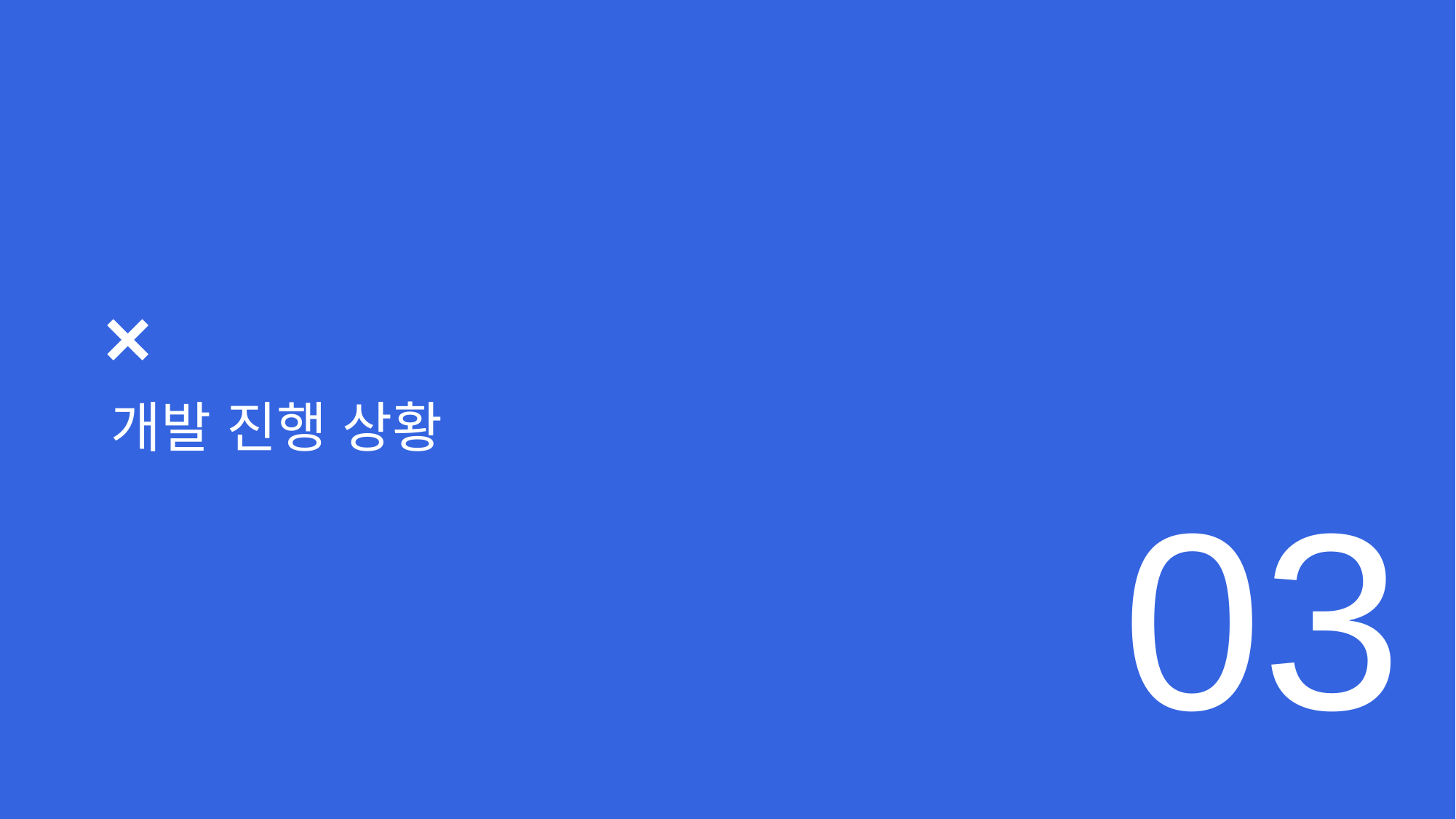

개발 진행 상황
03
Front + Back